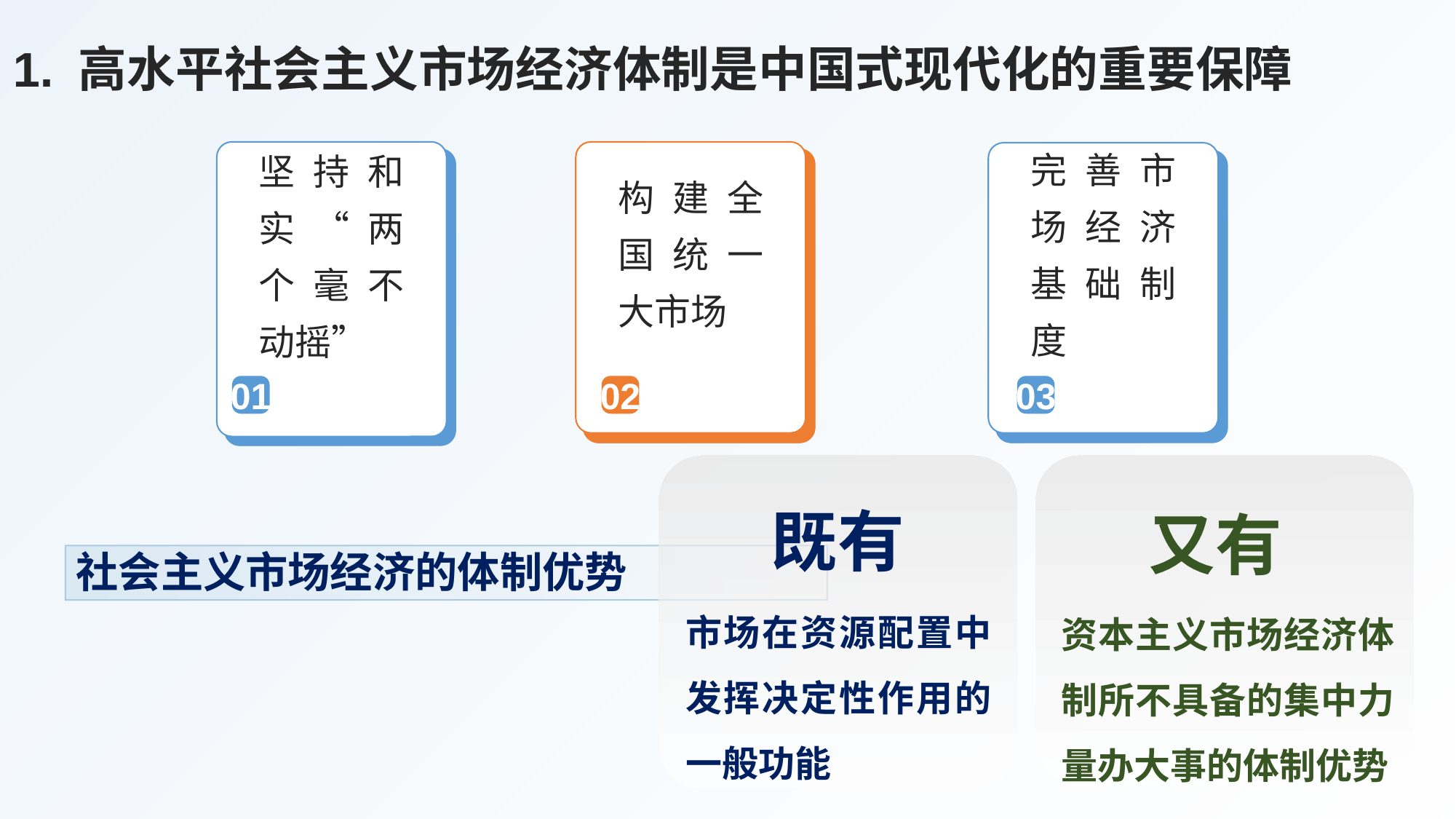

1. 高水平社会主义市场经济体制是中国式现代化的重要保障

坚持和实“两个毫不动摇”

构建全国统一大市场

完善市场经济基础制度
01
02
03

既有
市场在资源配置中发挥决定性作用的一般功能

又有
资本主义市场经济体制所不具备的集中力量办大事的体制优势
社会主义市场经济的体制优势